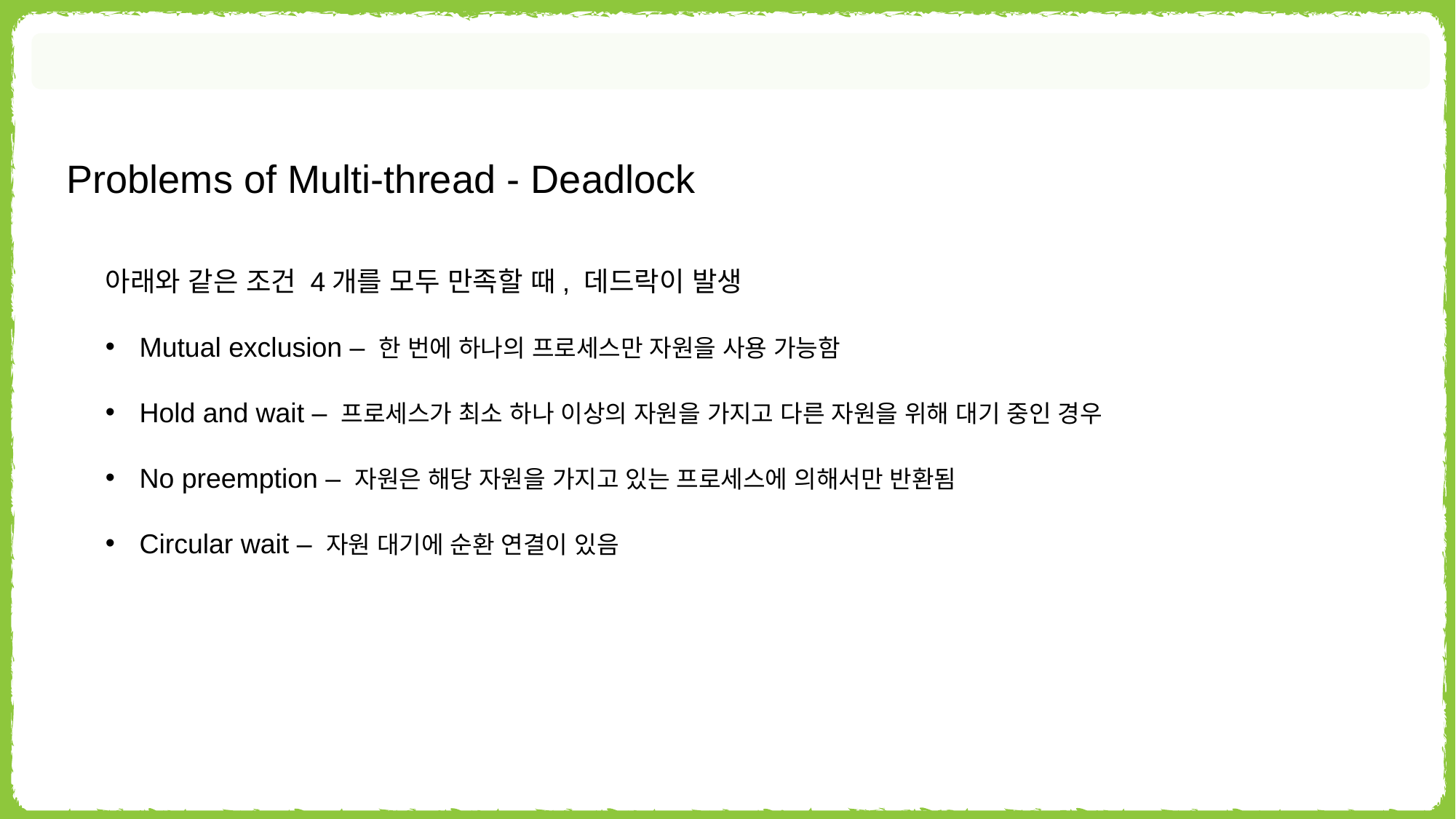

Problems of Multi-thread - Deadlock
아래와 같은 조건 4개를 모두 만족할 때, 데드락이 발생
Mutual exclusion – 한 번에 하나의 프로세스만 자원을 사용 가능함
Hold and wait – 프로세스가 최소 하나 이상의 자원을 가지고 다른 자원을 위해 대기 중인 경우
No preemption – 자원은 해당 자원을 가지고 있는 프로세스에 의해서만 반환됨
Circular wait – 자원 대기에 순환 연결이 있음